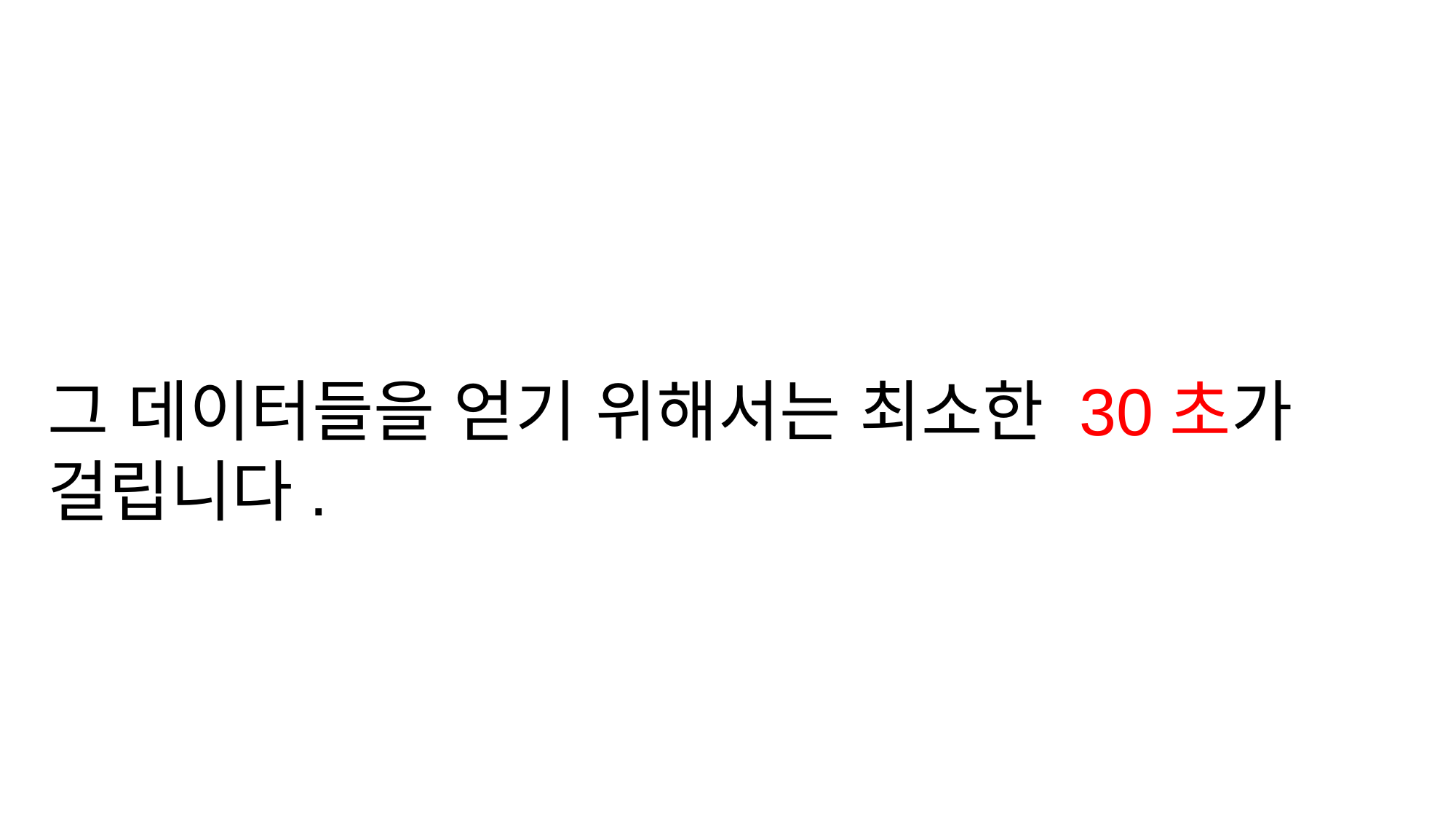

그 데이터들을 얻기 위해서는 최소한 30초가 걸립니다.